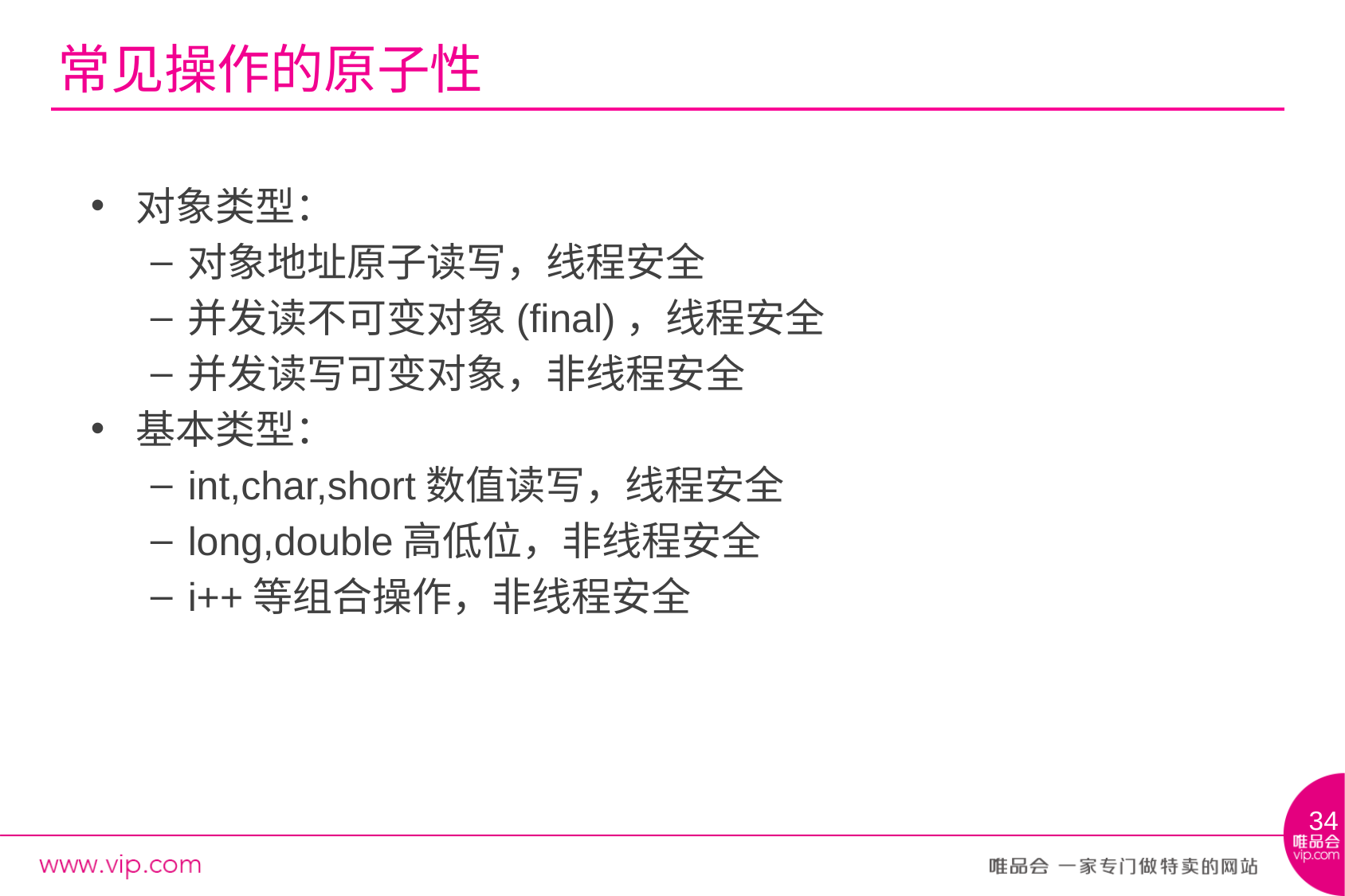

# 常见操作的原子性
对象类型：
对象地址原子读写，线程安全
并发读不可变对象(final)，线程安全
并发读写可变对象，非线程安全
基本类型：
int,char,short数值读写，线程安全
long,double高低位，非线程安全
i++等组合操作，非线程安全